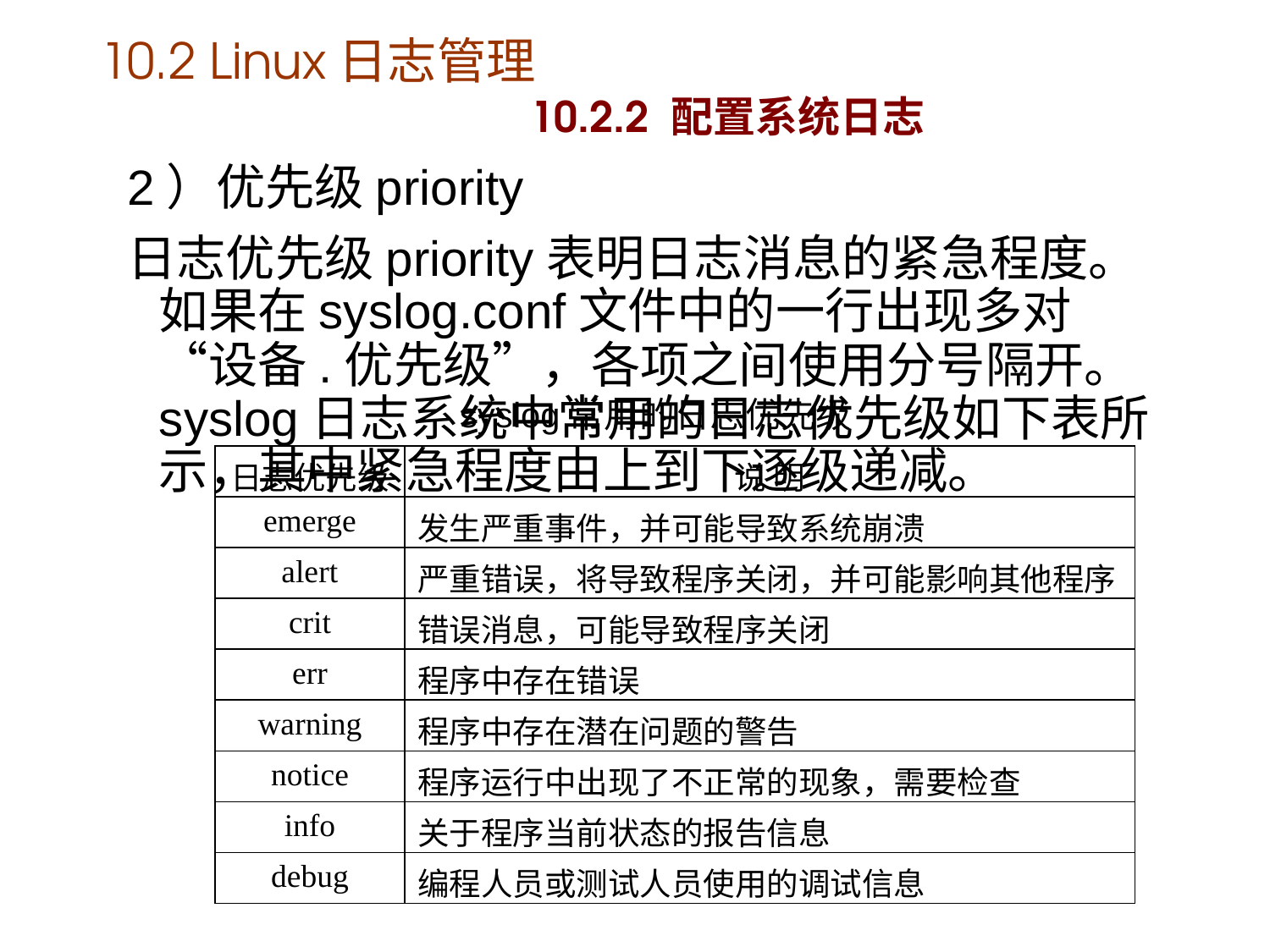

# 10.2 Linux日志管理 10.2.2 配置系统日志
2）优先级priority
日志优先级priority表明日志消息的紧急程度。如果在syslog.conf文件中的一行出现多对“设备.优先级”，各项之间使用分号隔开。syslog日志系统中常用的日志优先级如下表所示，其中紧急程度由上到下逐级递减。
syslog常用的日志优先级
| 日志优先级 | 说 明 |
| --- | --- |
| emerge | 发生严重事件，并可能导致系统崩溃 |
| alert | 严重错误，将导致程序关闭，并可能影响其他程序 |
| crit | 错误消息，可能导致程序关闭 |
| err | 程序中存在错误 |
| warning | 程序中存在潜在问题的警告 |
| notice | 程序运行中出现了不正常的现象，需要检查 |
| info | 关于程序当前状态的报告信息 |
| debug | 编程人员或测试人员使用的调试信息 |